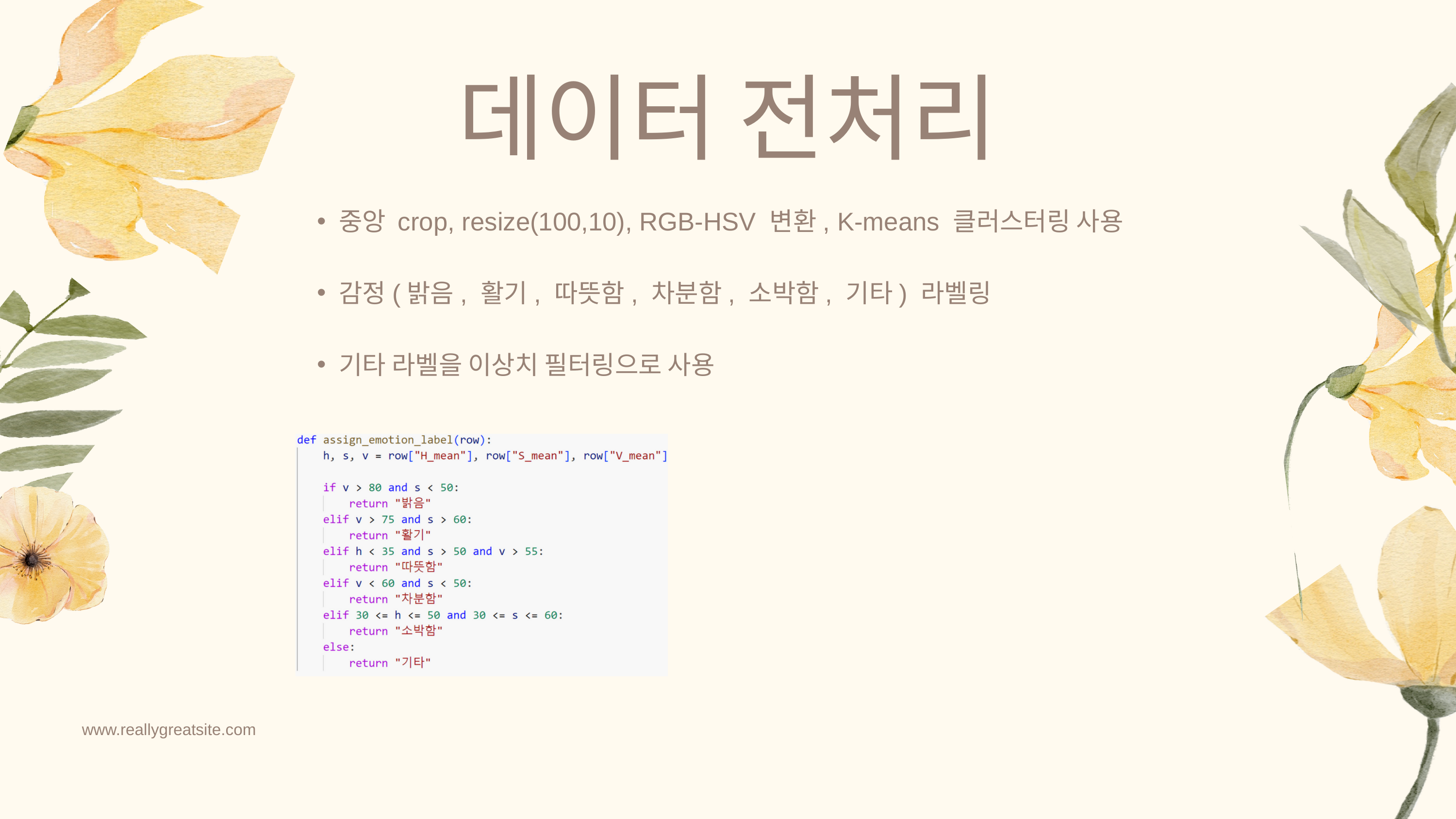

데이터 전처리

중앙 crop, resize(100,10), RGB-HSV 변환, K-means 클러스터링 사용

감정(밝음, 활기, 따뜻함, 차분함, 소박함, 기타) 라벨링

기타 라벨을 이상치 필터링으로 사용

www.reallygreatsite.com